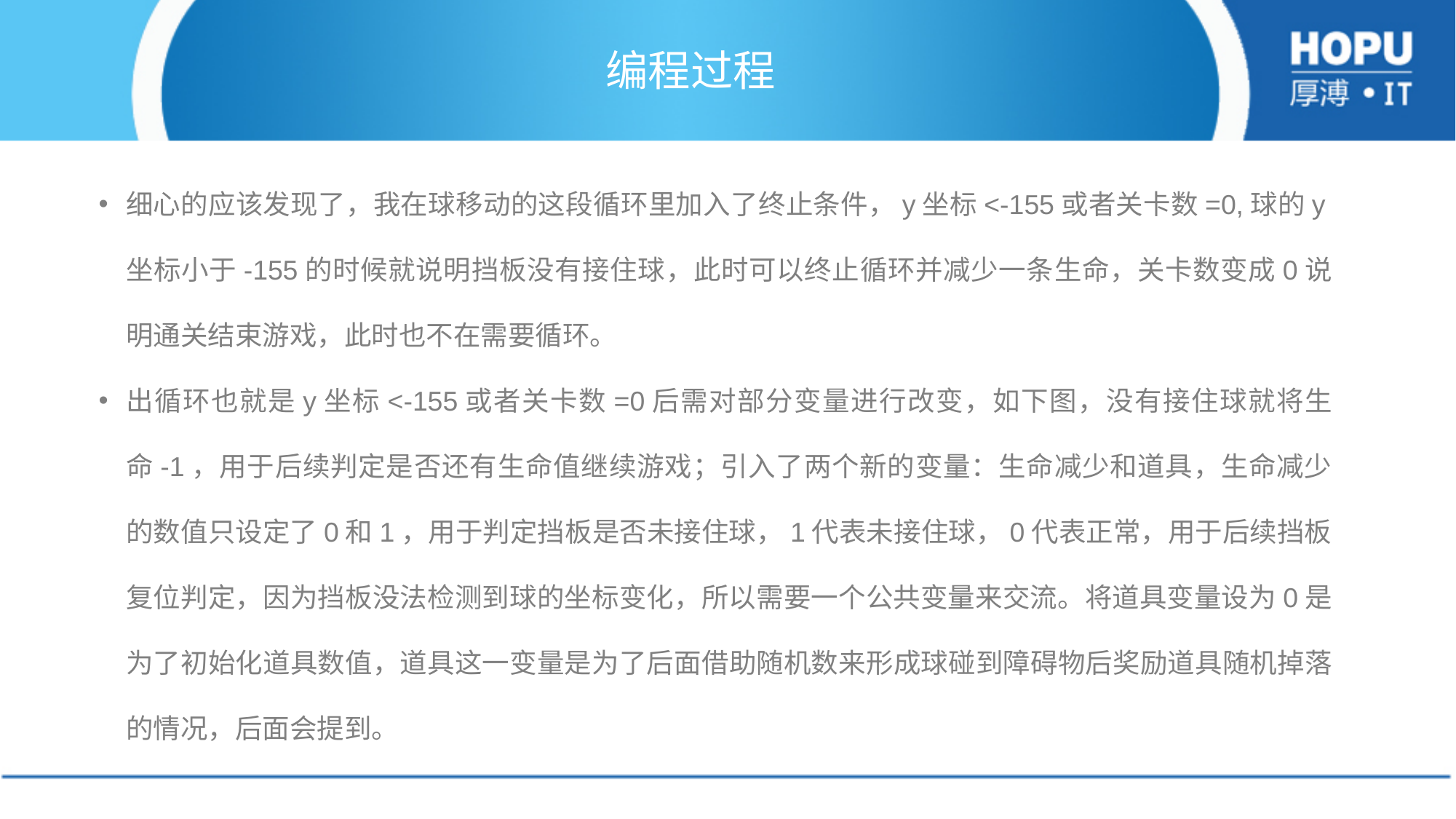

# 编程过程
细心的应该发现了，我在球移动的这段循环里加入了终止条件，y坐标<-155或者关卡数=0,球的y坐标小于-155的时候就说明挡板没有接住球，此时可以终止循环并减少一条生命，关卡数变成0说明通关结束游戏，此时也不在需要循环。
出循环也就是y坐标<-155或者关卡数=0后需对部分变量进行改变，如下图，没有接住球就将生命-1，用于后续判定是否还有生命值继续游戏；引入了两个新的变量：生命减少和道具，生命减少的数值只设定了0和1，用于判定挡板是否未接住球，1代表未接住球，0代表正常，用于后续挡板复位判定，因为挡板没法检测到球的坐标变化，所以需要一个公共变量来交流。将道具变量设为0是为了初始化道具数值，道具这一变量是为了后面借助随机数来形成球碰到障碍物后奖励道具随机掉落的情况，后面会提到。